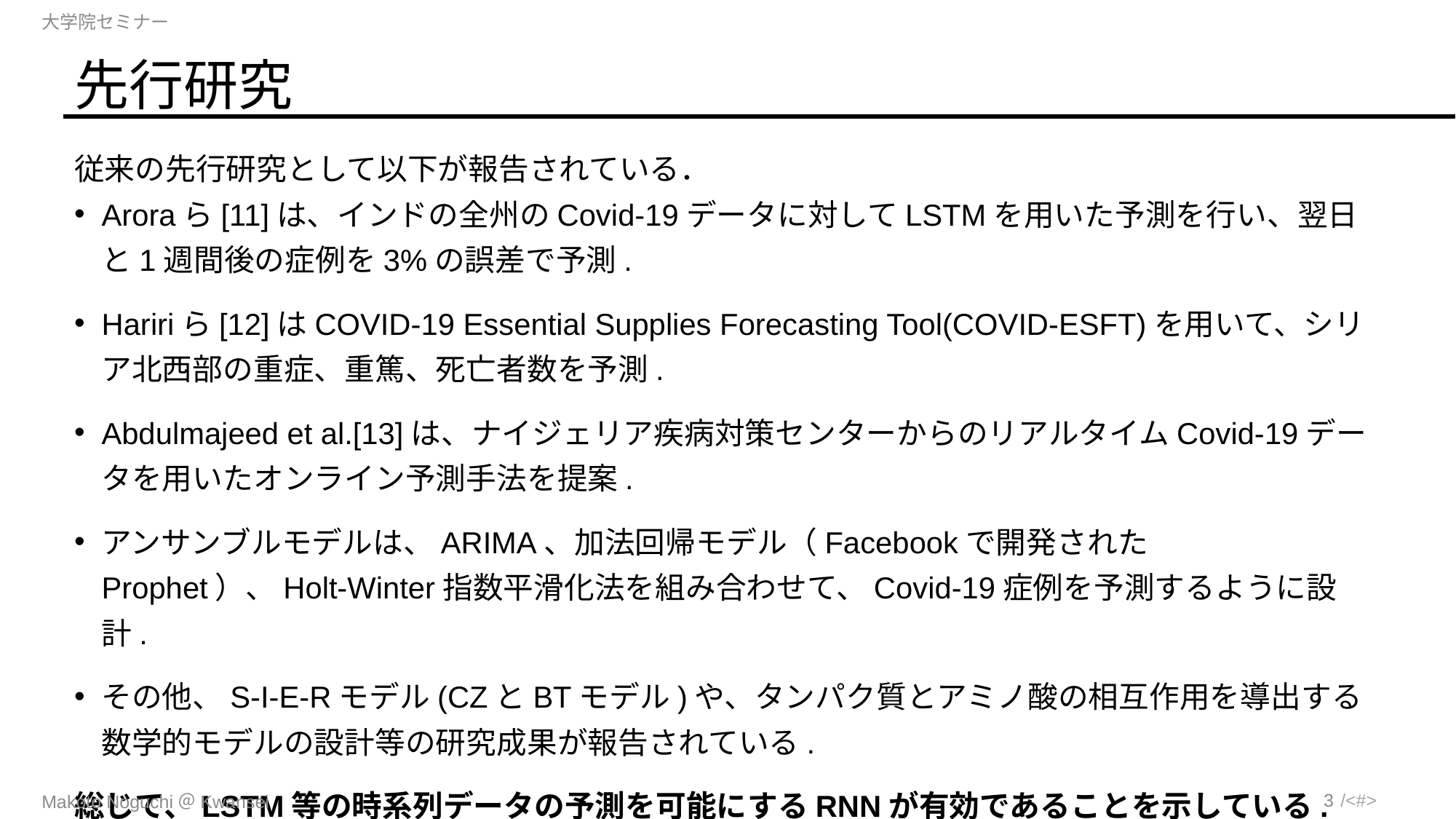

大学院セミナー
# 先行研究
従来の先行研究として以下が報告されている．
Aroraら[11]は、インドの全州のCovid-19データに対してLSTMを用いた予測を行い、翌日と1週間後の症例を3%の誤差で予測.
Haririら[12]はCOVID-19 Essential Supplies Forecasting Tool(COVID-ESFT)を用いて、シリア北西部の重症、重篤、死亡者数を予測.
Abdulmajeed et al.[13]は、ナイジェリア疾病対策センターからのリアルタイムCovid-19データを用いたオンライン予測手法を提案.
アンサンブルモデルは、ARIMA、加法回帰モデル（Facebookで開発されたProphet）、Holt-Winter指数平滑化法を組み合わせて、Covid-19症例を予測するように設計.
その他、S-I-E-Rモデル(CZとBTモデル)や、タンパク質とアミノ酸の相互作用を導出する数学的モデルの設計等の研究成果が報告されている.
総じて、LSTM等の時系列データの予測を可能にするRNNが有効であることを示している.

3
Makoto Noguchi＠Kwansei